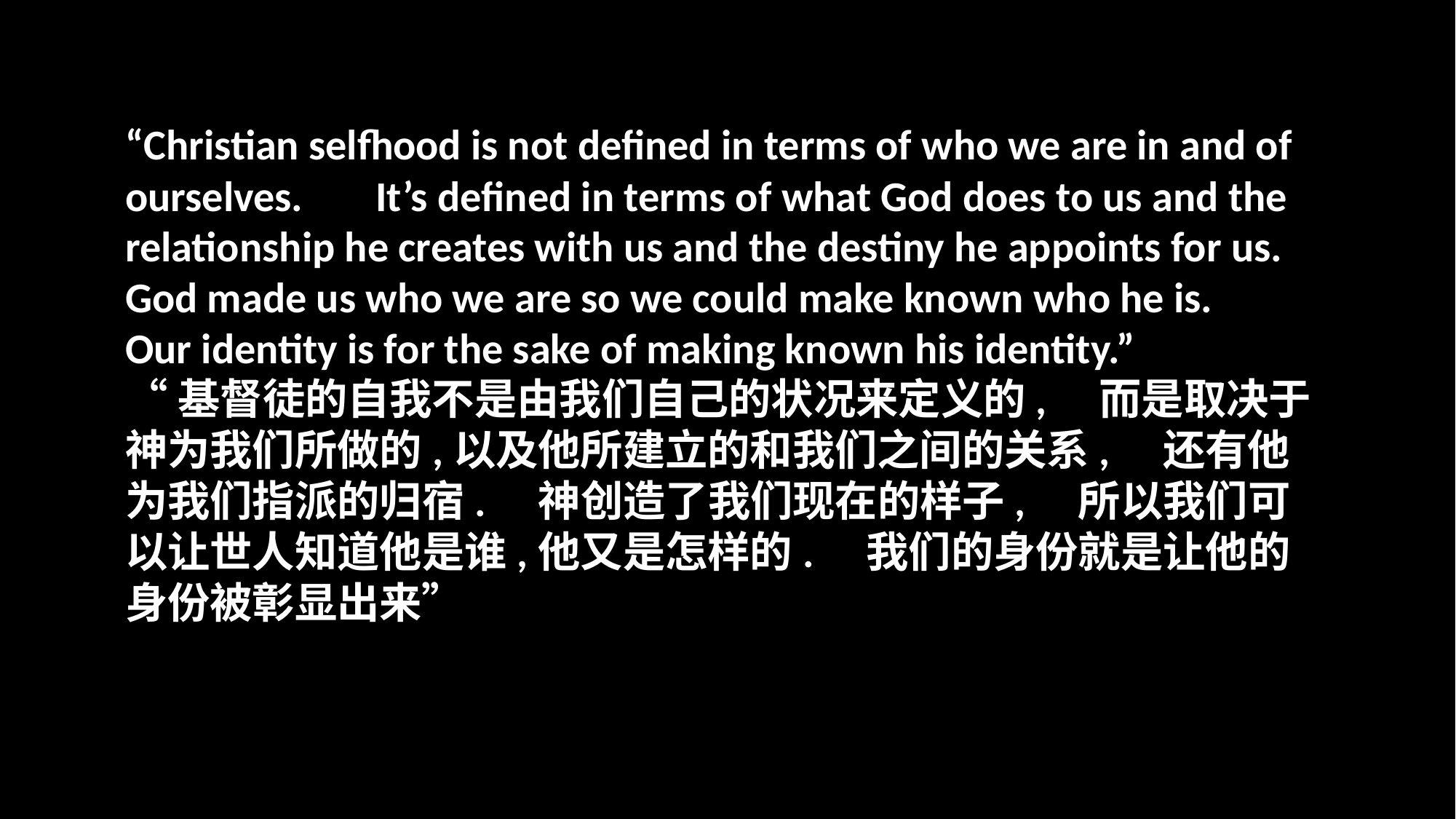

“Christian selfhood is not defined in terms of who we are in and of ourselves. 　It’s defined in terms of what God does to us and the relationship he creates with us and the destiny he appoints for us.
God made us who we are so we could make known who he is.
Our identity is for the sake of making known his identity.”
“基督徒的自我不是由我们自己的状况来定义的,　而是取决于神为我们所做的,以及他所建立的和我们之间的关系,　还有他为我们指派的归宿.　神创造了我们现在的样子,　所以我们可以让世人知道他是谁,他又是怎样的.　我们的身份就是让他的身份被彰显出来”